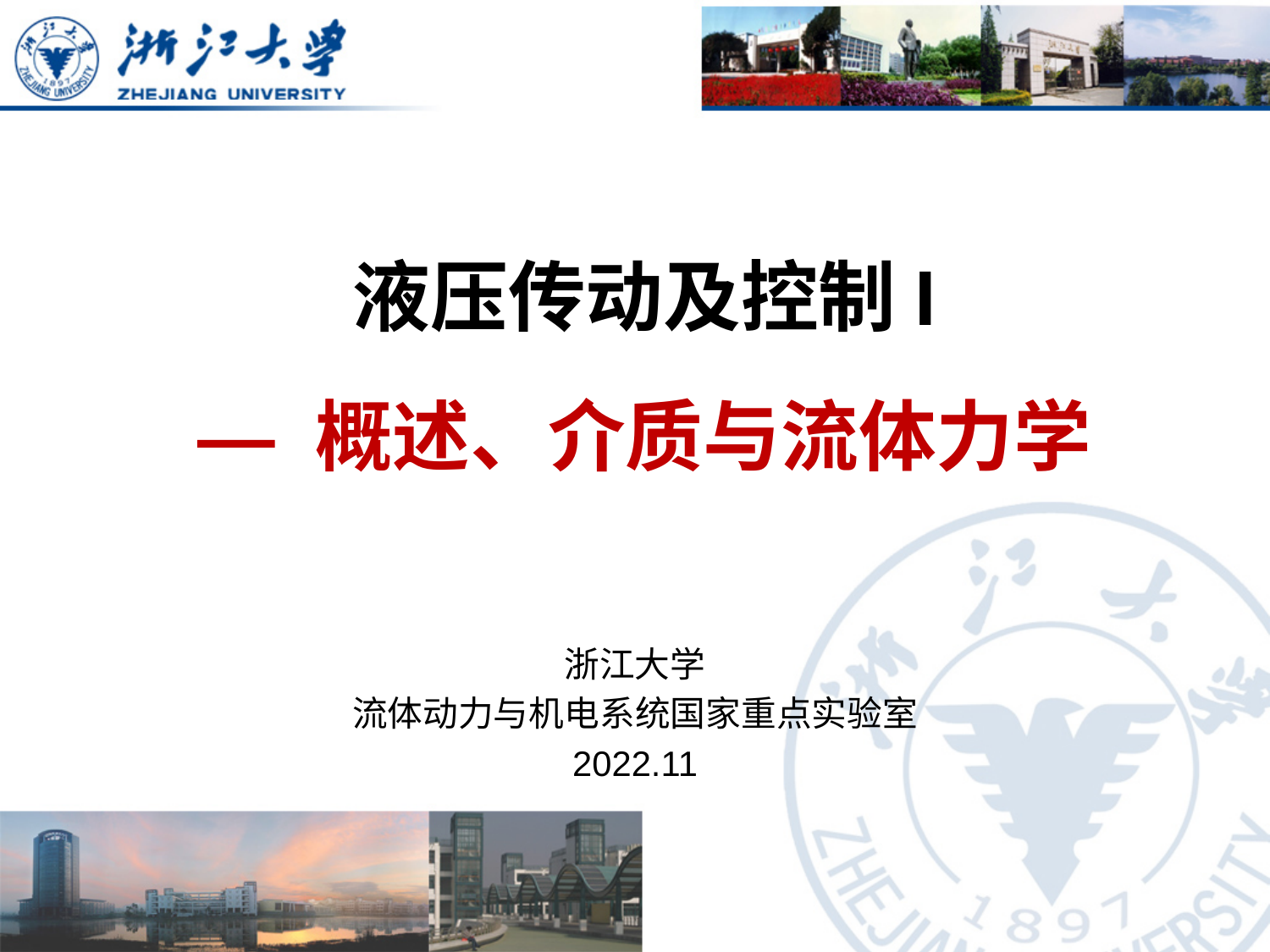

# 液压传动及控制I — 概述、介质与流体力学
浙江大学
流体动力与机电系统国家重点实验室
2022.11